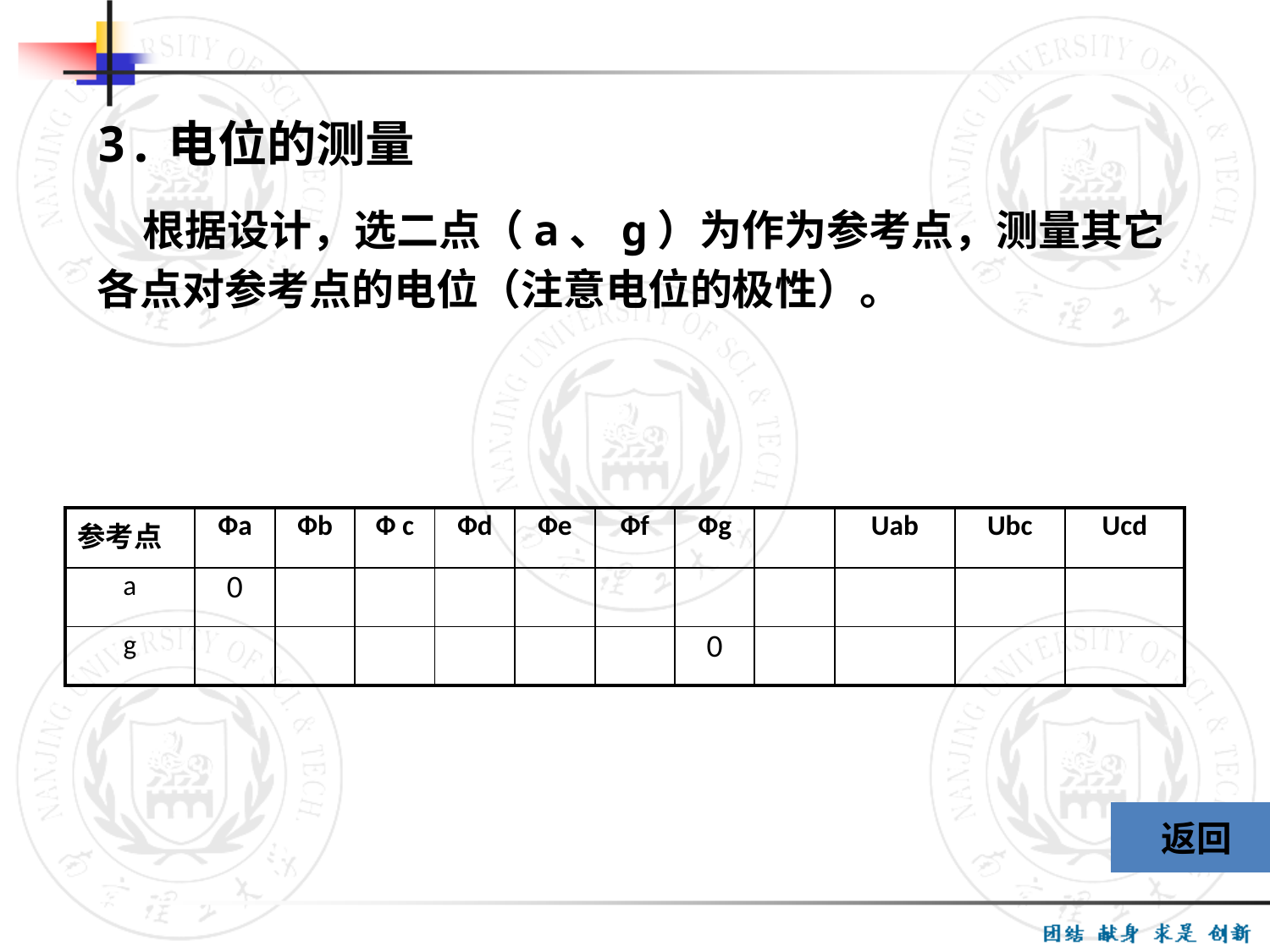

3.电位的测量
   根据设计，选二点（a、g）为作为参考点，测量其它各点对参考点的电位（注意电位的极性）。

| 参考点 | Фa | Фb | Ф c | Фd | Фe | Фf | Фg |  | Uab | Ubc | Ucd |
| --- | --- | --- | --- | --- | --- | --- | --- | --- | --- | --- | --- |
| a | 0 |  |  |  |  |  |  |  |  |  |  |
| g |  |  |  |  |  |  | 0 |  |  |  |  |
返回